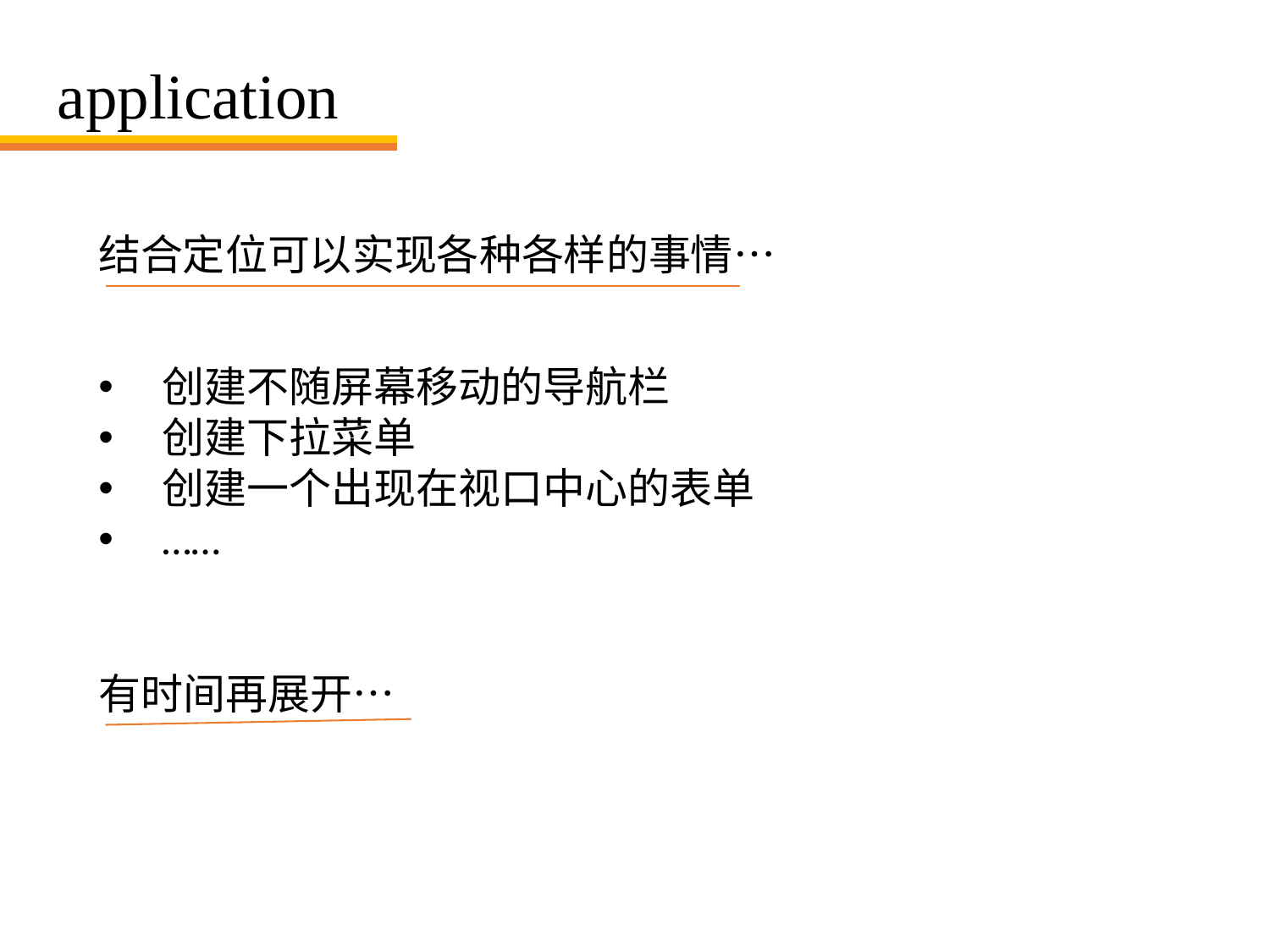

# application
结合定位可以实现各种各样的事情…
创建不随屏幕移动的导航栏
创建下拉菜单
创建一个出现在视口中心的表单
……
有时间再展开…